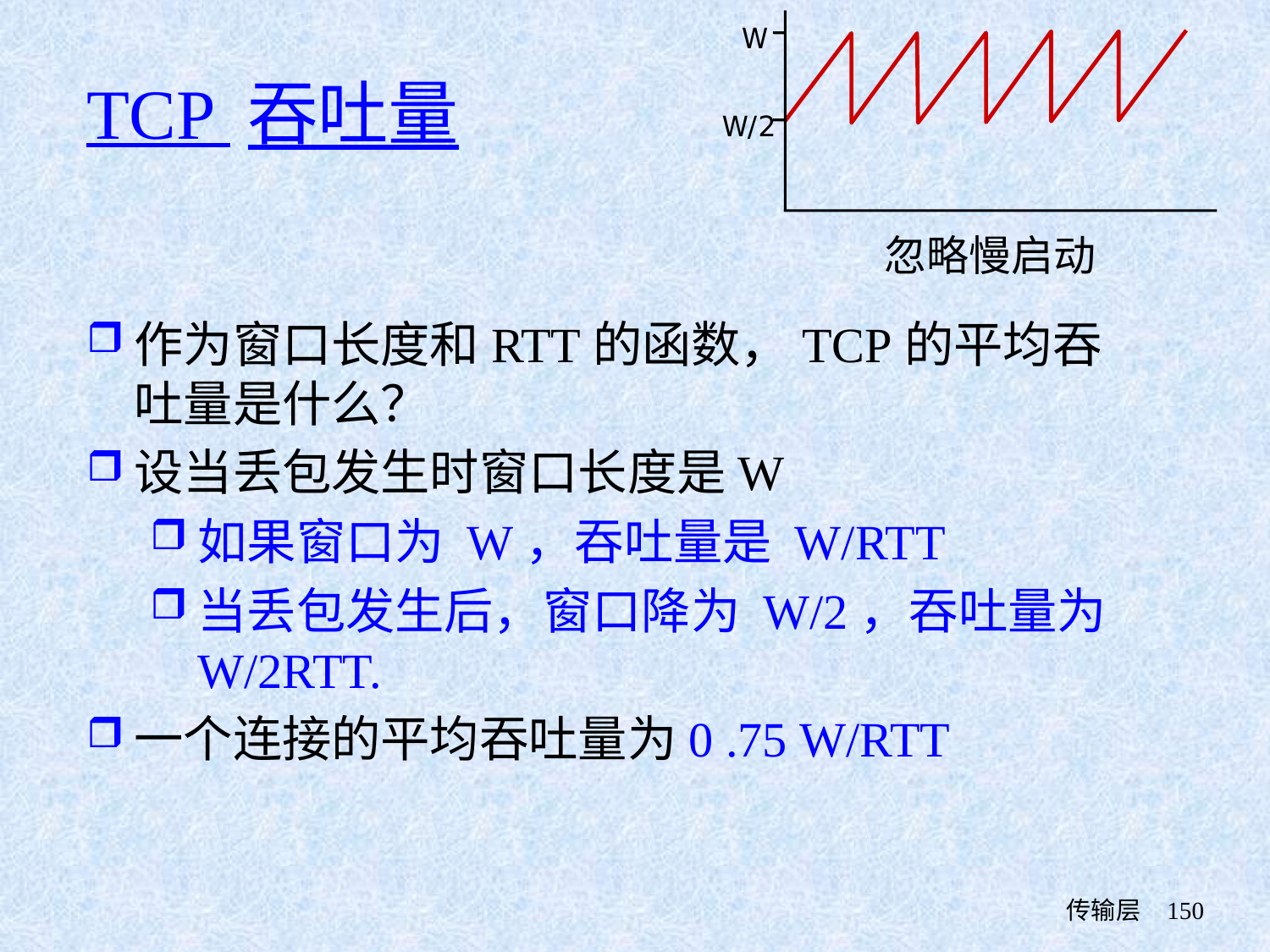

W

W/2

忽略慢启动
TCP 吞吐量
作为窗口长度和RTT的函数，TCP的平均吞吐量是什么？
设当丢包发生时窗口长度是W
如果窗口为 W，吞吐量是 W/RTT
当丢包发生后，窗口降为 W/2，吞吐量为 W/2RTT.
一个连接的平均吞吐量为0 .75 W/RTT
 传输层
150